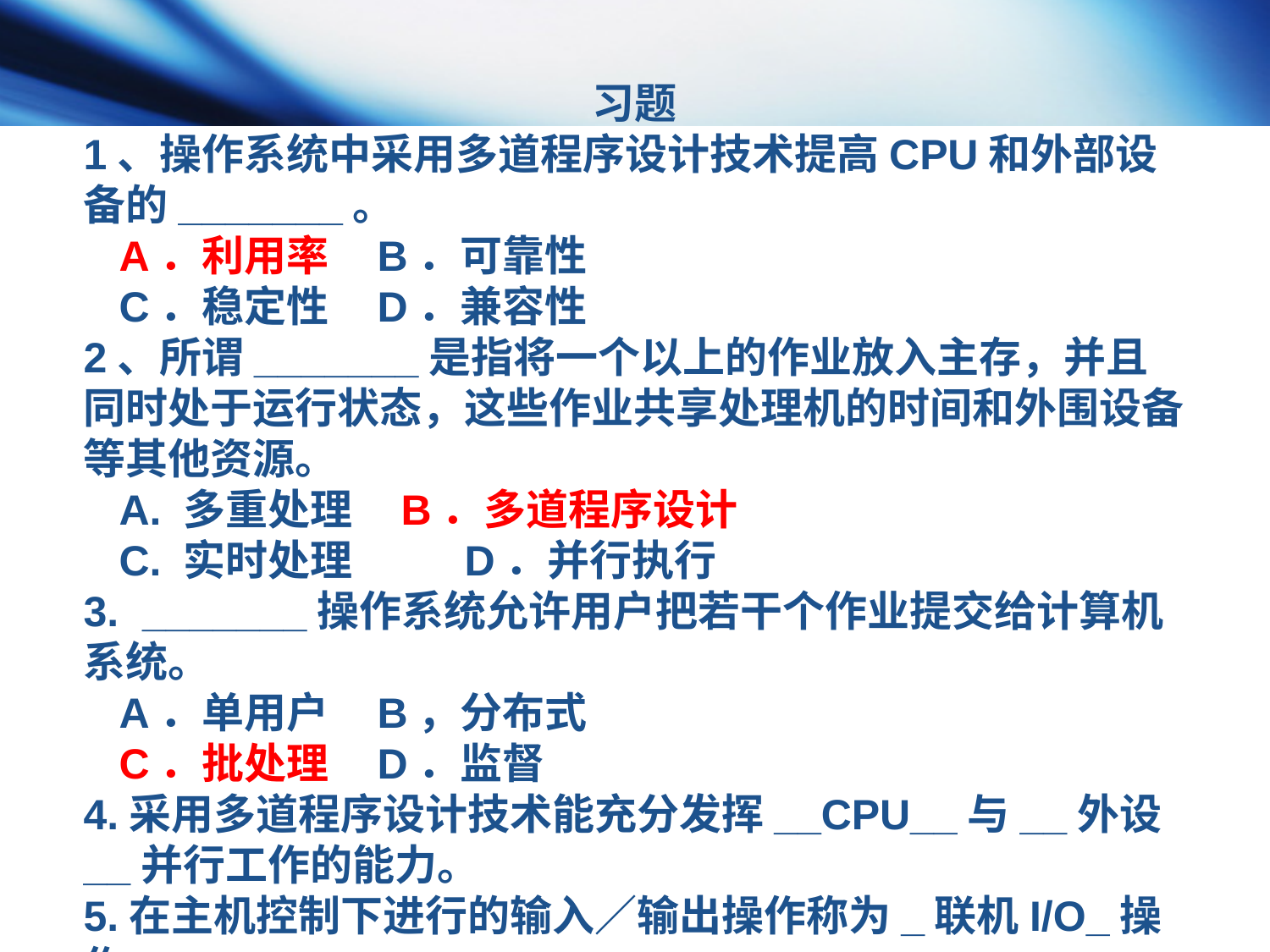

习题
1、操作系统中采用多道程序设计技术提高CPU和外部设备的_______。
   A．利用率    B．可靠性
   C．稳定性    D．兼容性
2、所谓_______是指将一个以上的作业放入主存，并且同时处于运行状态，这些作业共享处理机的时间和外围设备等其他资源。
   A. 多重处理    B．多道程序设计
   C. 实时处理   	D．并行执行
3.  _______操作系统允许用户把若干个作业提交给计算机系统。
   A．单用户    B，分布式
   C．批处理    D．监督
4.采用多道程序设计技术能充分发挥__CPU__与__外设__并行工作的能力。
5.在主机控制下进行的输入／输出操作称为_联机I/O_操作。